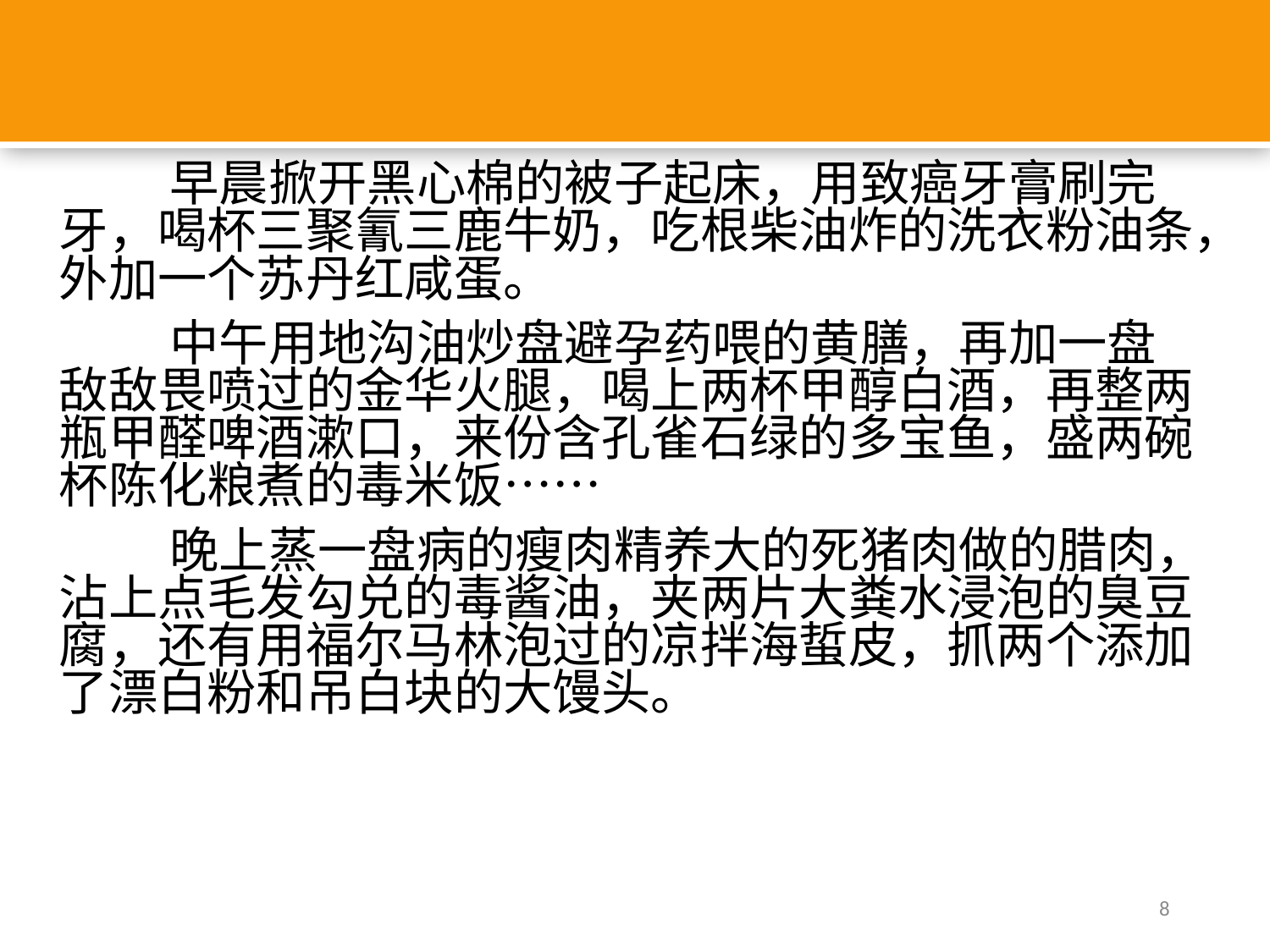

早晨掀开黑心棉的被子起床，用致癌牙膏刷完牙，喝杯三聚氰三鹿牛奶，吃根柴油炸的洗衣粉油条，外加一个苏丹红咸蛋。
         中午用地沟油炒盘避孕药喂的黄膳，再加一盘敌敌畏喷过的金华火腿，喝上两杯甲醇白酒，再整两瓶甲醛啤酒漱口，来份含孔雀石绿的多宝鱼，盛两碗杯陈化粮煮的毒米饭……
         晚上蒸一盘病的瘦肉精养大的死猪肉做的腊肉，沾上点毛发勾兑的毒酱油，夹两片大粪水浸泡的臭豆腐，还有用福尔马林泡过的凉拌海蜇皮，抓两个添加了漂白粉和吊白块的大馒头。
8